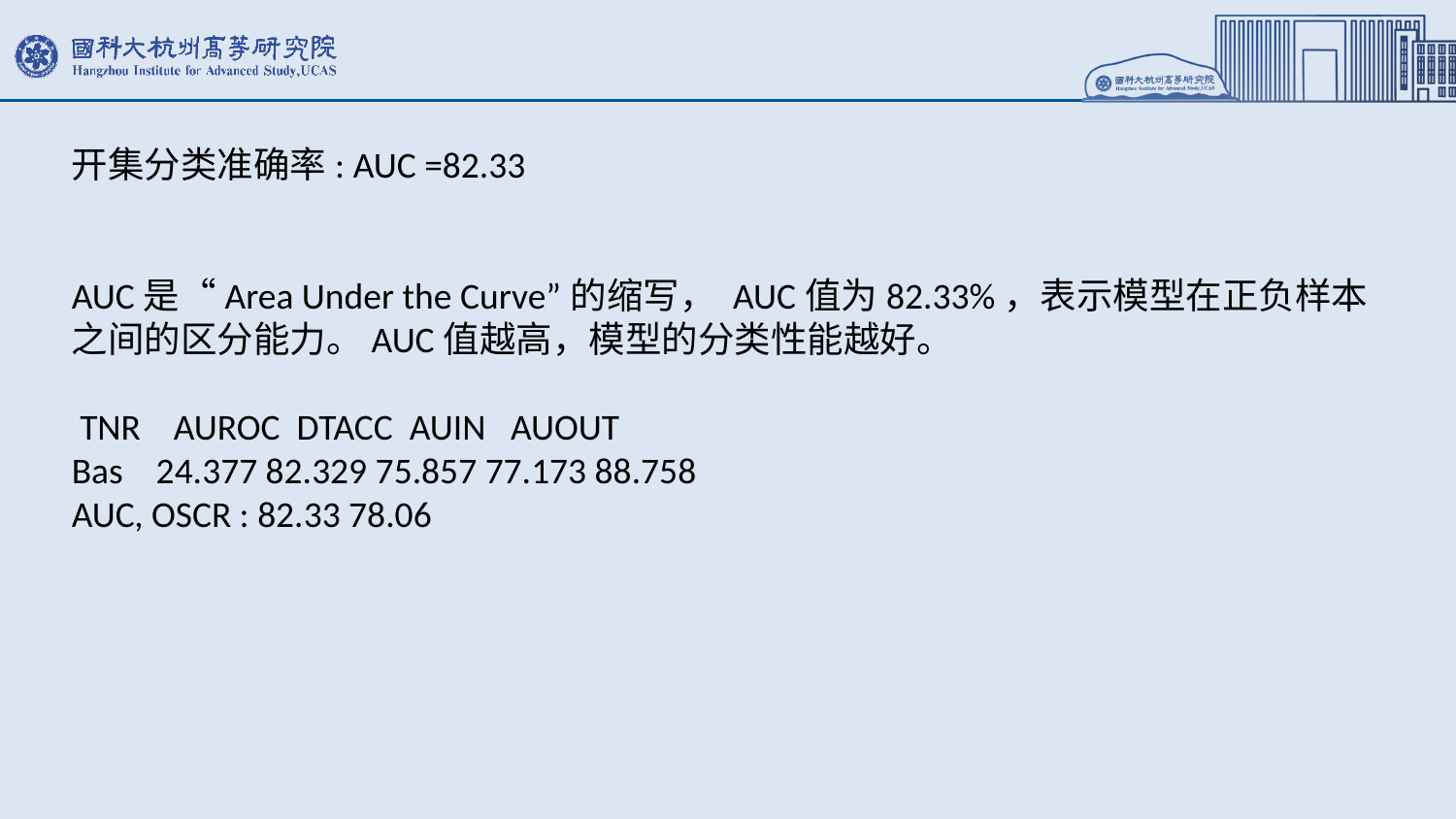

开集分类准确率: AUC =82.33

AUC是“Area Under the Curve”的缩写， AUC值为82.33%，表示模型在正负样本之间的区分能力。AUC值越高，模型的分类性能越好。

 TNR    AUROC  DTACC  AUIN   AUOUT
Bas    24.377 82.329 75.857 77.173 88.758
AUC, OSCR : 82.33 78.06